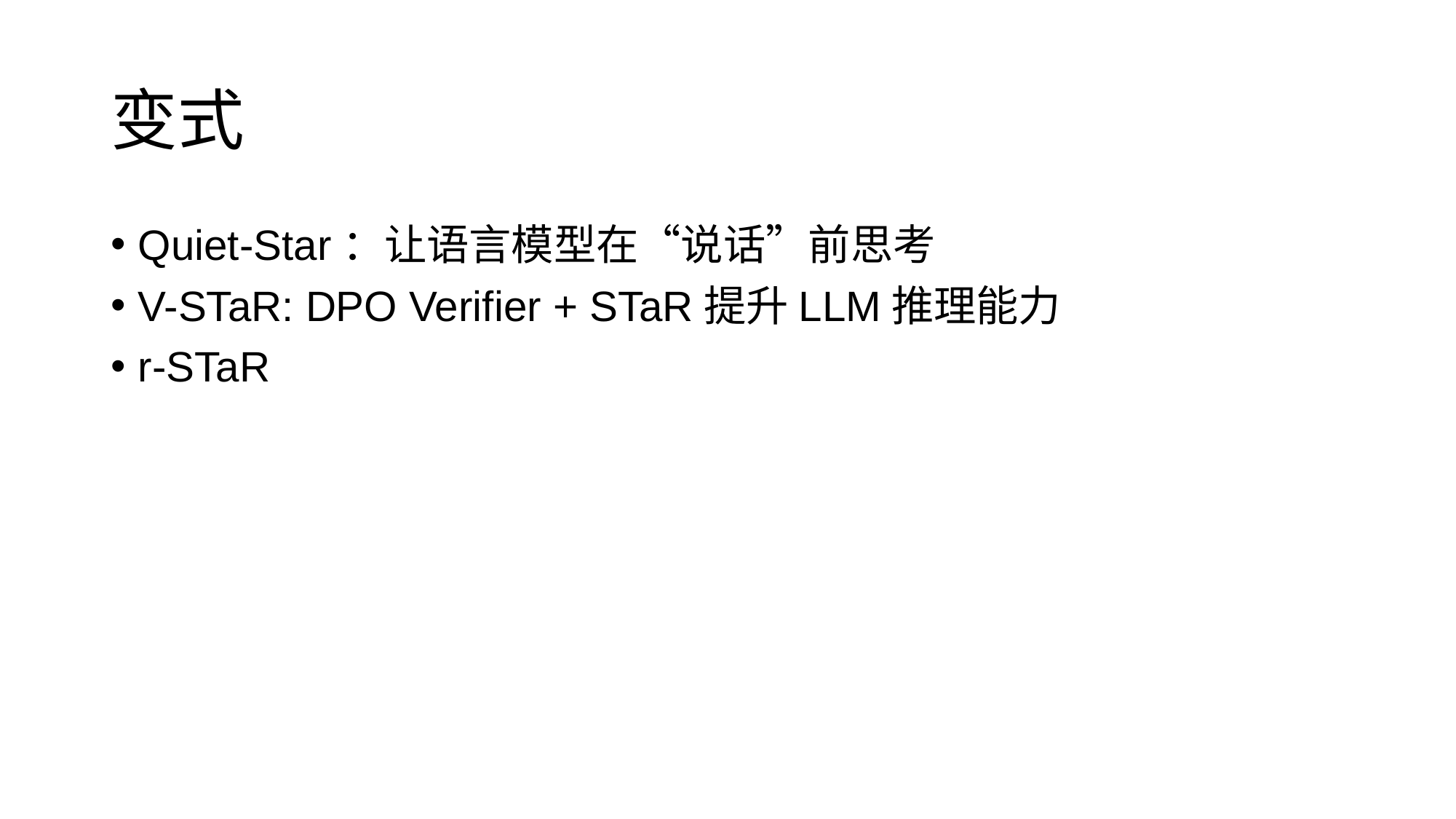

# 变式
Quiet-Star：让语言模型在“说话”前思考
V-STaR: DPO Verifier + STaR提升LLM推理能力
r-STaR